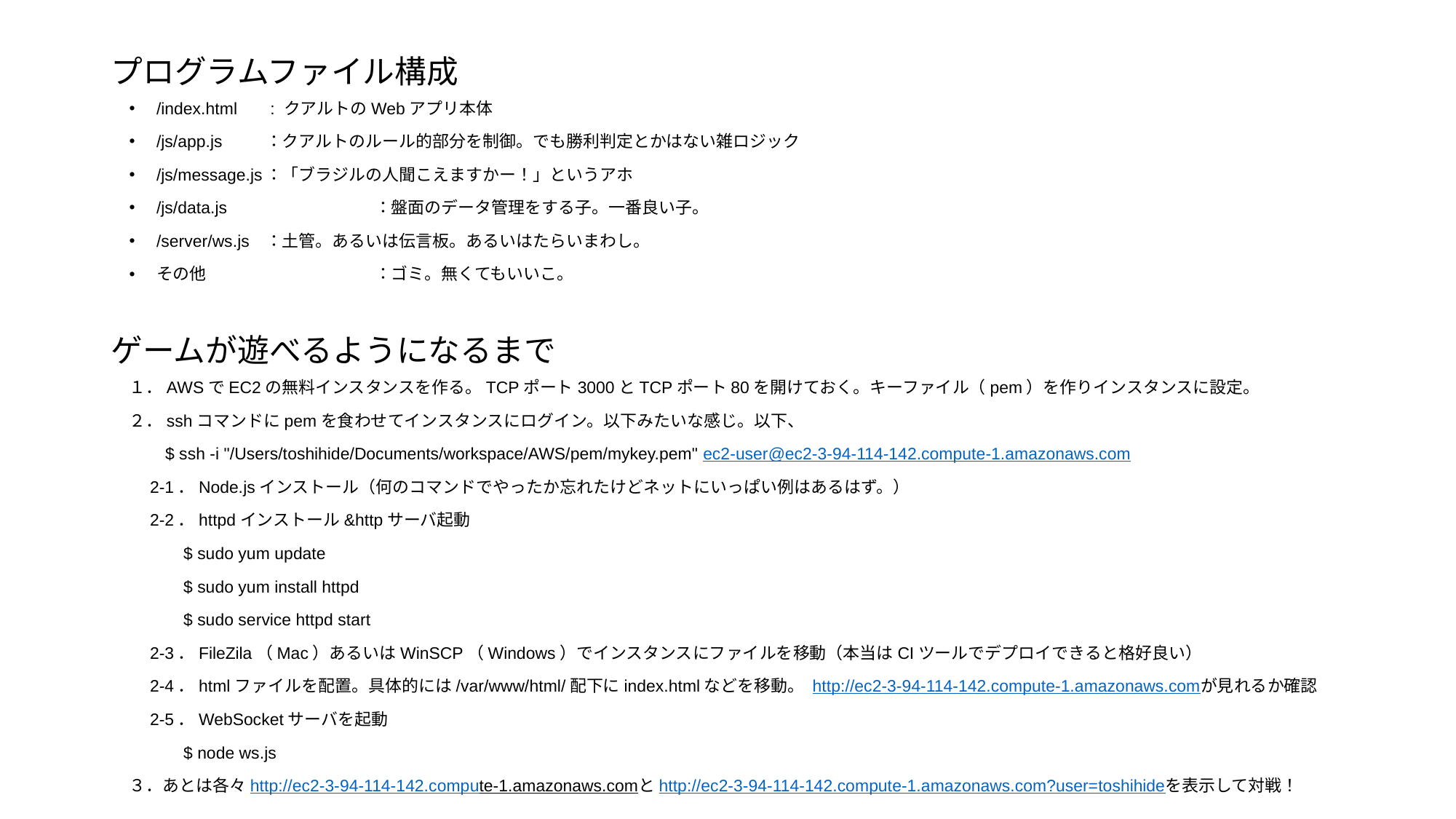

プログラムファイル構成
/index.html  	 : クアルトのWebアプリ本体
/js/app.js　	：クアルトのルール的部分を制御。でも勝利判定とかはない雑ロジック
/js/message.js	：「ブラジルの人聞こえますかー！」というアホ
/js/data.js　　　    	：盤面のデータ管理をする子。一番良い子。
/server/ws.js	：土管。あるいは伝言板。あるいはたらいまわし。
その他　　　　　　	：ゴミ。無くてもいいこ。
ゲームが遊べるようになるまで

１．AWSでEC2の無料インスタンスを作る。TCPポート3000とTCPポート80を開けておく。キーファイル（pem）を作りインスタンスに設定。
２．sshコマンドにpemを食わせてインスタンスにログイン。以下みたいな感じ。以下、
　    $ ssh -i "/Users/toshihide/Documents/workspace/AWS/pem/mykey.pem" ec2-user@ec2-3-94-114-142.compute-1.amazonaws.com
　2-1．Node.jsインストール（何のコマンドでやったか忘れたけどネットにいっぱい例はあるはず。）
　2-2．httpdインストール&httpサーバ起動
　　　$ sudo yum update
　　　$ sudo yum install httpd
　　　$ sudo service httpd start
　2-3．FileZila（Mac）あるいはWinSCP（Windows）でインスタンスにファイルを移動（本当はCIツールでデプロイできると格好良い）
　2-4．htmlファイルを配置。具体的には/var/www/html/配下にindex.htmlなどを移動。 http://ec2-3-94-114-142.compute-1.amazonaws.comが見れるか確認
　2-5．WebSocketサーバを起動
　　　$ node ws.js
３．あとは各々http://ec2-3-94-114-142.compute-1.amazonaws.comとhttp://ec2-3-94-114-142.compute-1.amazonaws.com?user=toshihideを表示して対戦！